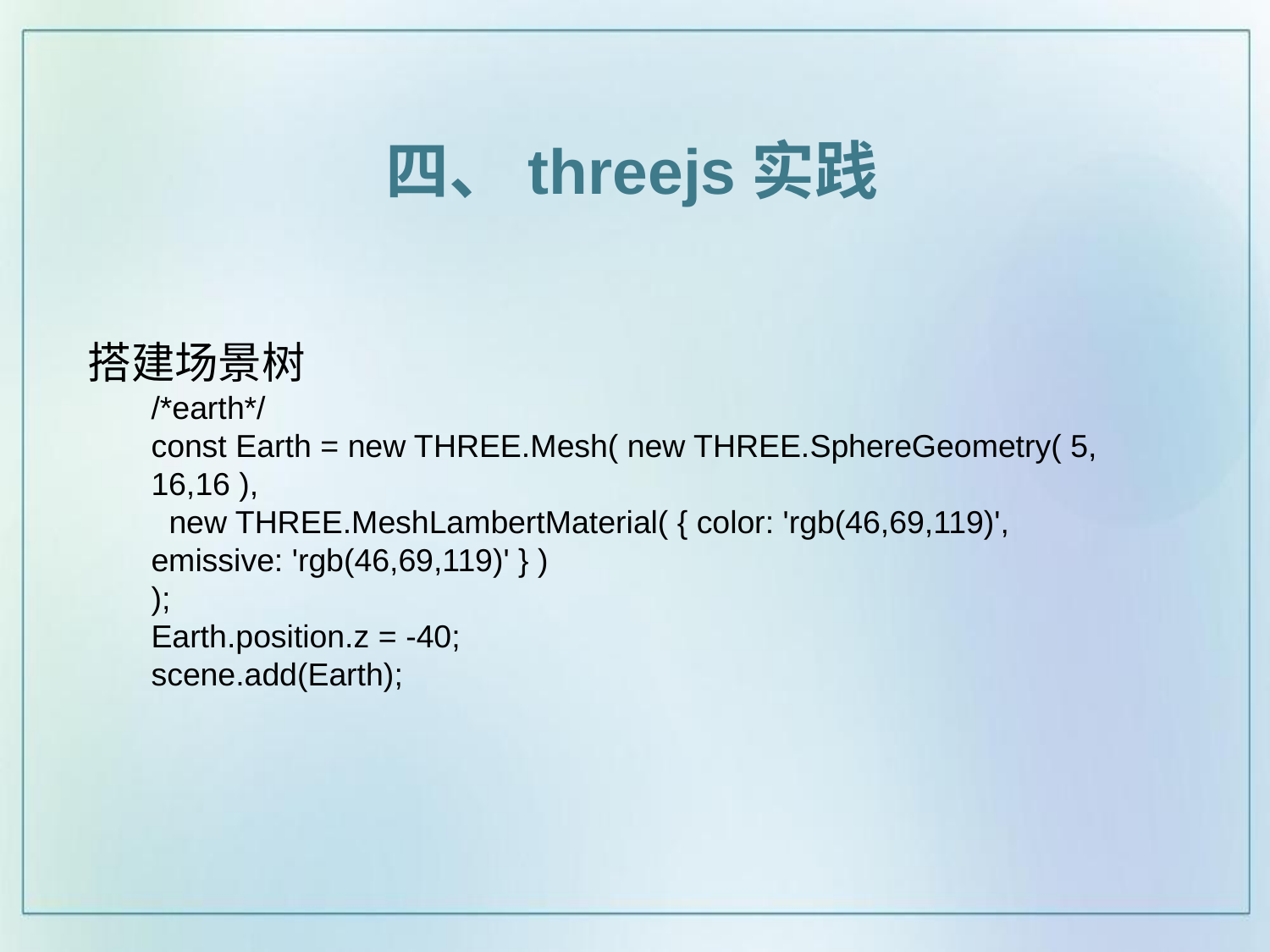

四、threejs实践
搭建场景树
/*earth*/
const Earth = new THREE.Mesh( new THREE.SphereGeometry( 5, 16,16 ),
  new THREE.MeshLambertMaterial( { color: 'rgb(46,69,119)', emissive: 'rgb(46,69,119)' } )
);
Earth.position.z = -40;
scene.add(Earth);